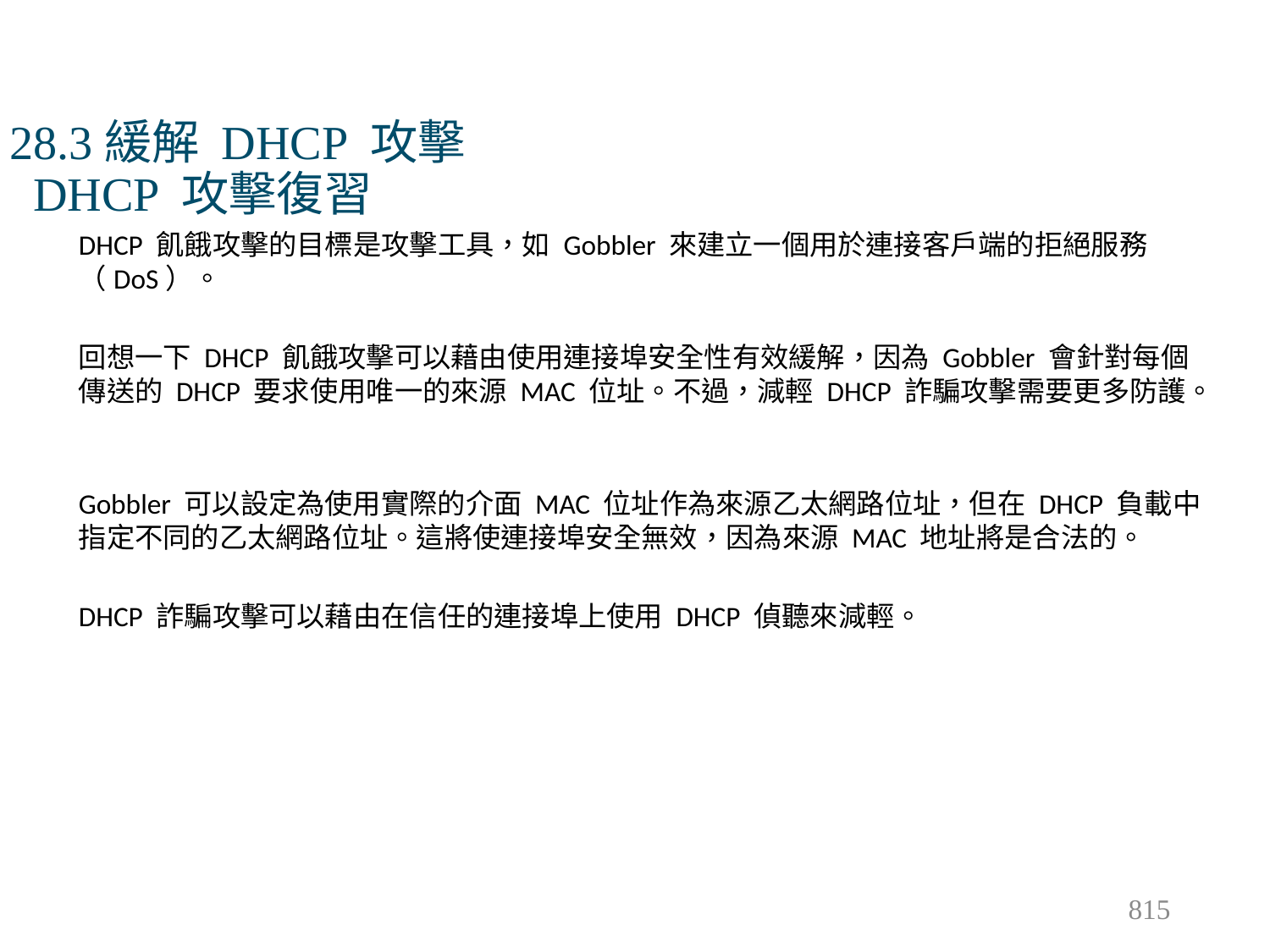

# 28.3緩解 DHCP 攻擊 DHCP 攻擊復習
DHCP 飢餓攻擊的目標是攻擊工具，如 Gobbler 來建立一個用於連接客戶端的拒絕服務（DoS）。

回想一下 DHCP 飢餓攻擊可以藉由使用連接埠安全性有效緩解，因為 Gobbler 會針對每個傳送的 DHCP 要求使用唯一的來源 MAC 位址。不過，減輕 DHCP 詐騙攻擊需要更多防護。

Gobbler 可以設定為使用實際的介面 MAC 位址作為來源乙太網路位址，但在 DHCP 負載中指定不同的乙太網路位址。這將使連接埠安全無效，因為來源 MAC 地址將是合法的。

DHCP 詐騙攻擊可以藉由在信任的連接埠上使用 DHCP 偵聽來減輕。

815